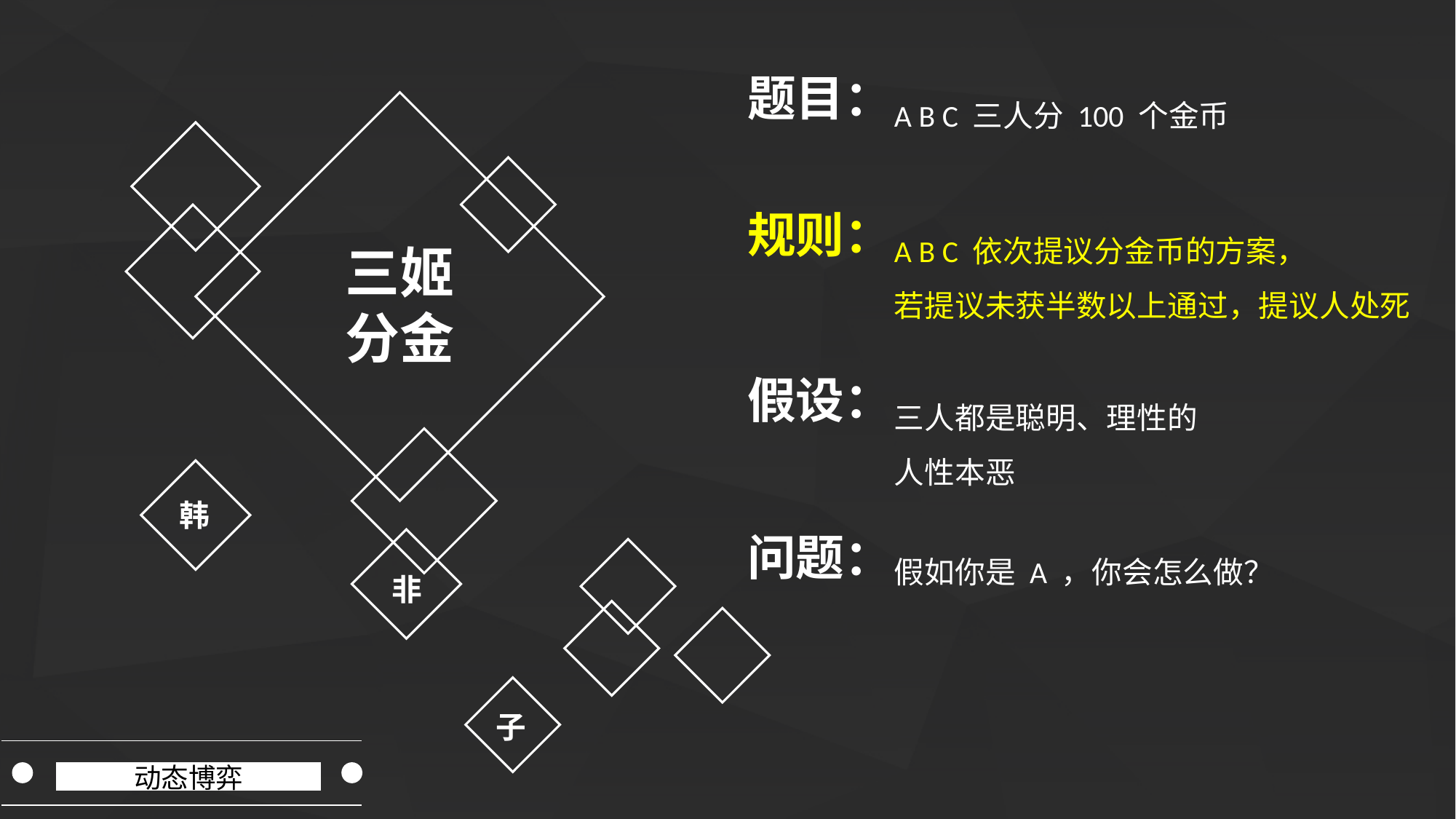

题目：
A B C 三人分 100 个金币

规则：

A B C 依次提议分金币的方案，
若提议未获半数以上通过，提议人处死
三姬
分金
假设：
三人都是聪明、理性的
人性本恶

韩
问题：

假如你是 A ，你会怎么做？

非

子
动态博弈